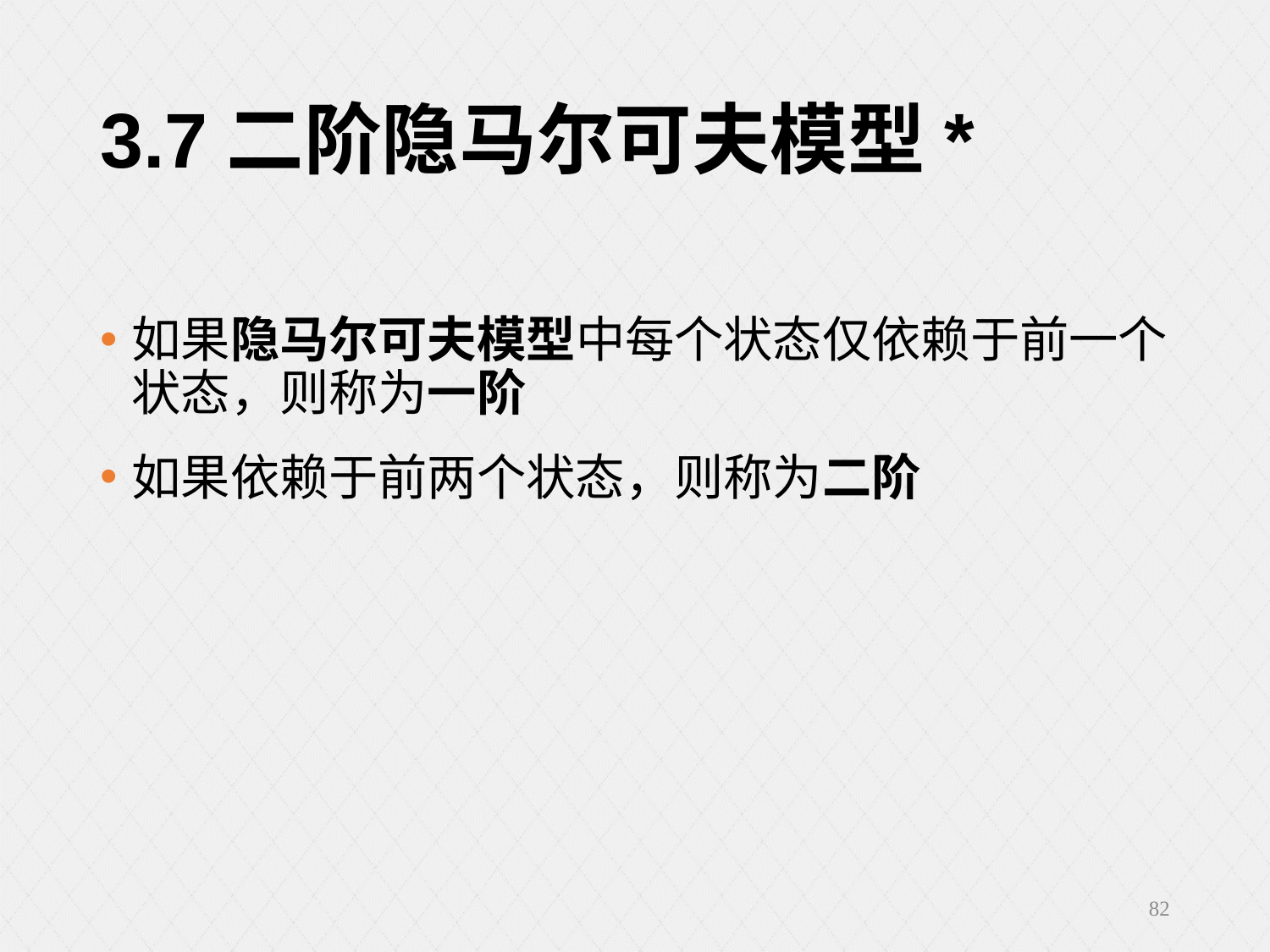

# 3.7二阶隐马尔可夫模型*
如果隐马尔可夫模型中每个状态仅依赖于前一个状态，则称为一阶
如果依赖于前两个状态，则称为二阶
82